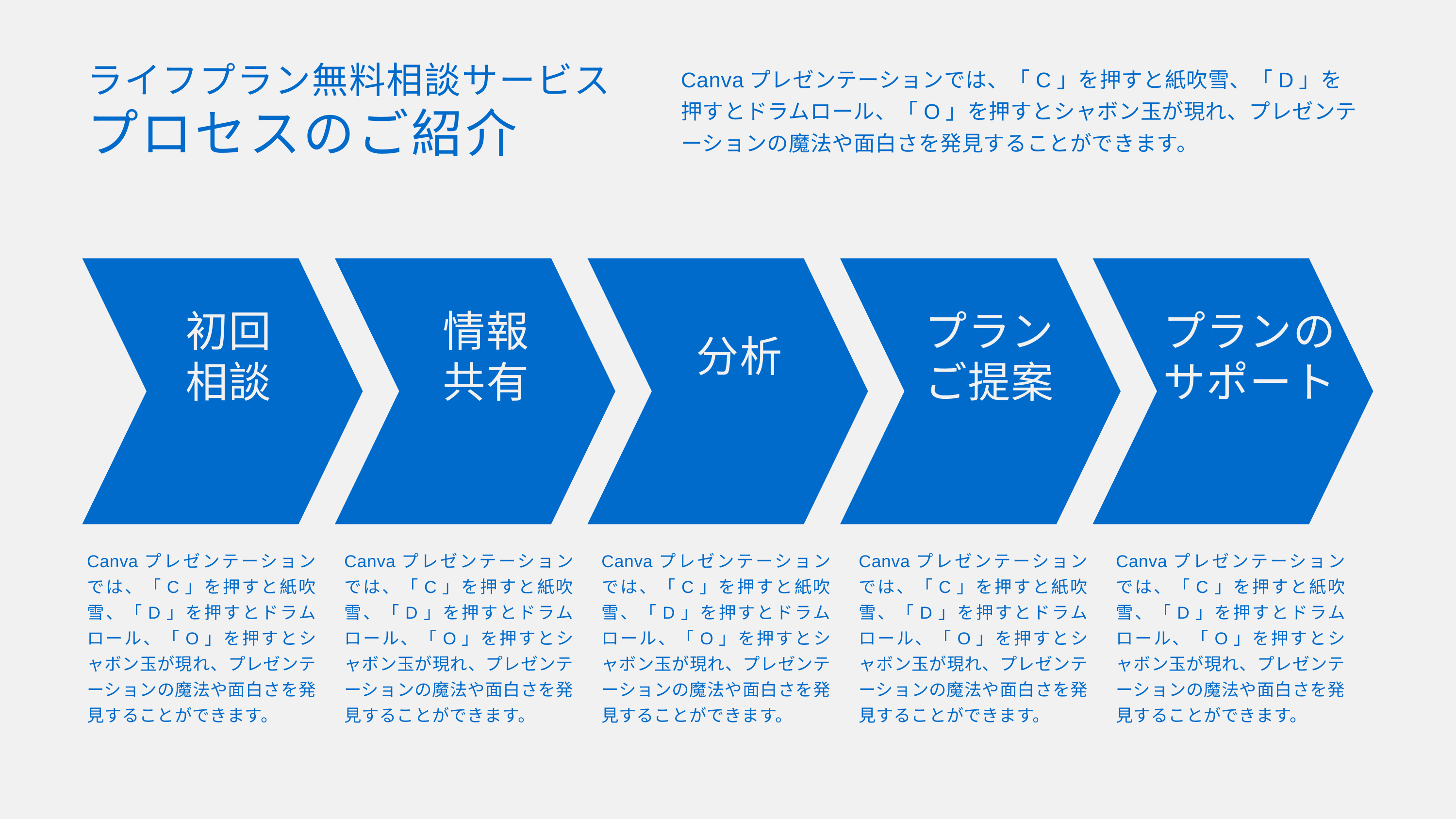

Canvaプレゼンテーションでは、「C」を押すと紙吹雪、「D」を押すとドラムロール、「O」を押すとシャボン玉が現れ、プレゼンテーションの魔法や面白さを発見することができます。
ライフプラン無料相談サービス
プロセスのご紹介

初回
相談
情報
共有
プラン
ご提案
プランの
サポート
分析
Canvaプレゼンテーションでは、「C」を押すと紙吹雪、「D」を押すとドラムロール、「O」を押すとシャボン玉が現れ、プレゼンテーションの魔法や面白さを発見することができます。
Canvaプレゼンテーションでは、「C」を押すと紙吹雪、「D」を押すとドラムロール、「O」を押すとシャボン玉が現れ、プレゼンテーションの魔法や面白さを発見することができます。
Canvaプレゼンテーションでは、「C」を押すと紙吹雪、「D」を押すとドラムロール、「O」を押すとシャボン玉が現れ、プレゼンテーションの魔法や面白さを発見することができます。
Canvaプレゼンテーションでは、「C」を押すと紙吹雪、「D」を押すとドラムロール、「O」を押すとシャボン玉が現れ、プレゼンテーションの魔法や面白さを発見することができます。
Canvaプレゼンテーションでは、「C」を押すと紙吹雪、「D」を押すとドラムロール、「O」を押すとシャボン玉が現れ、プレゼンテーションの魔法や面白さを発見することができます。